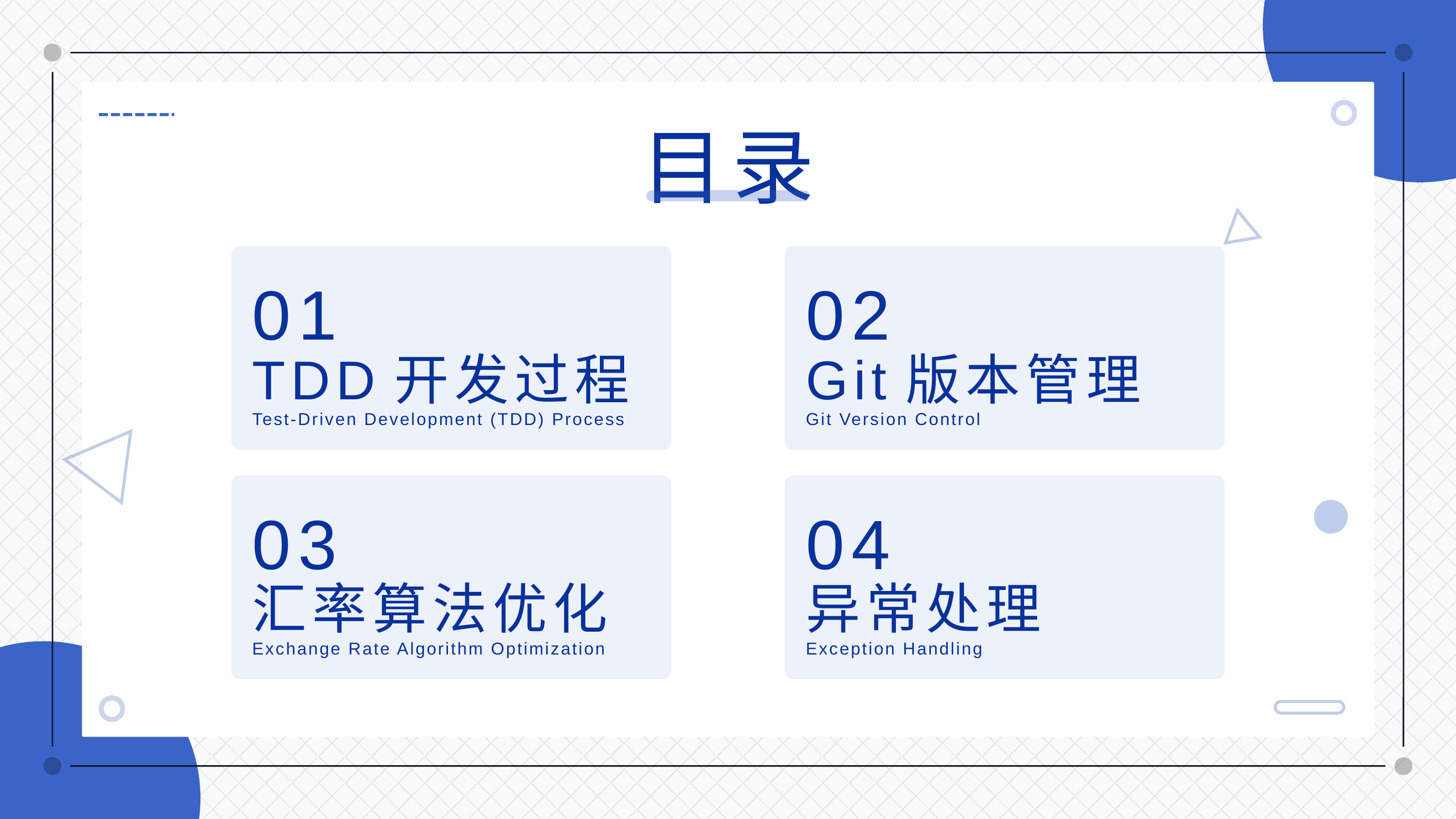

目录

01
02
TDD开发过程
Git版本管理
Test-Driven Development (TDD) Process
Git Version Control

03
04

汇率算法优化
异常处理
Exchange Rate Algorithm Optimization
Exception Handling